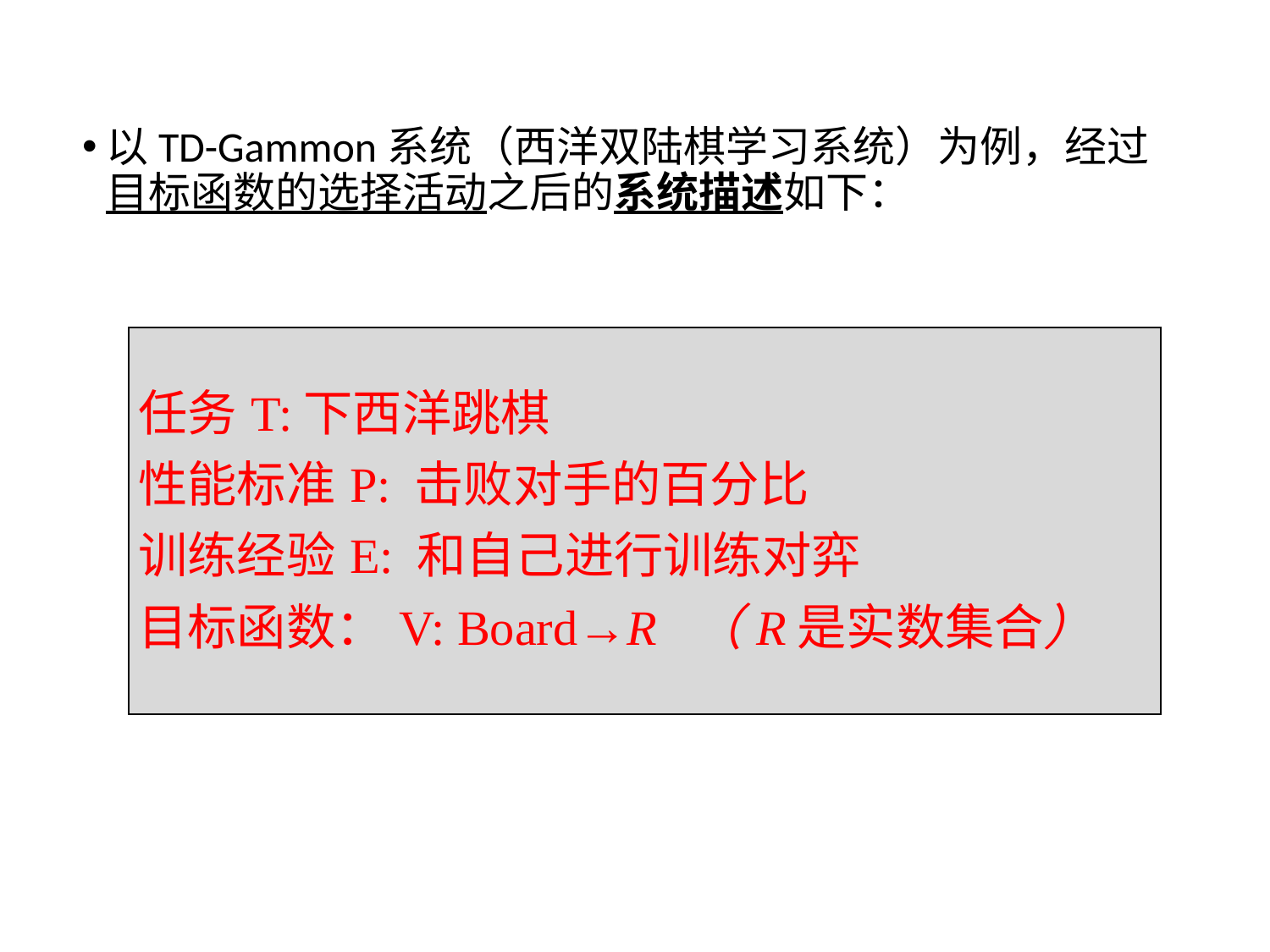

4.2机器学习活动
以TD-Gammon系统（西洋双陆棋学习系统）为例，经过目标函数的选择活动之后的系统描述如下：

| 任务T:下西洋跳棋 性能标准P: 击败对手的百分比 训练经验E: 和自己进行训练对弈 目标函数：V: Board→R （R是实数集合） |
| --- |